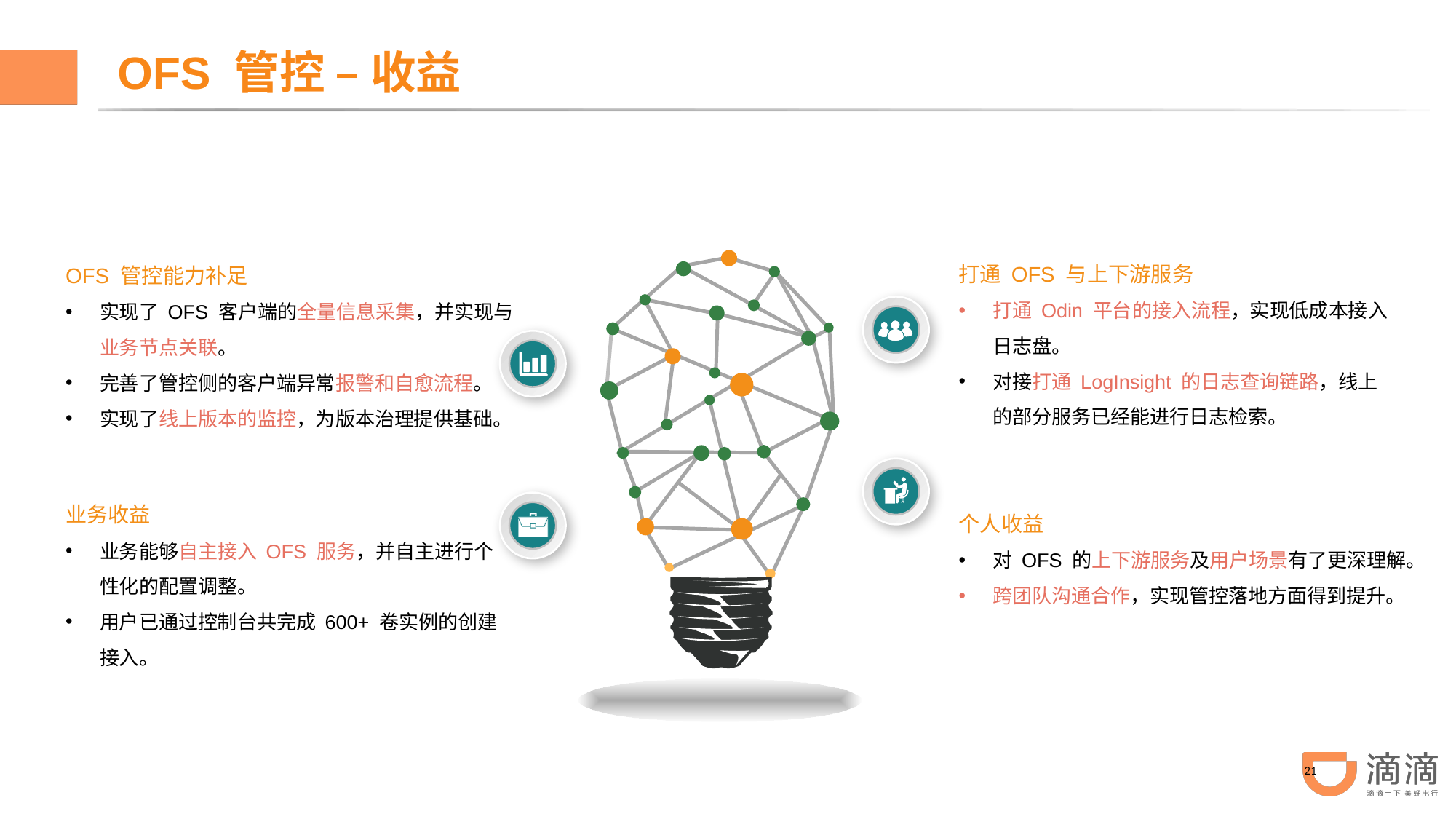

OFS 管控 – 收益
打通 OFS 与上下游服务
打通 Odin 平台的接入流程，实现低成本接入日志盘。
对接打通 LogInsight 的日志查询链路，线上的部分服务已经能进行日志检索。
OFS 管控能力补足
实现了 OFS 客户端的全量信息采集，并实现与业务节点关联。
完善了管控侧的客户端异常报警和自愈流程。
实现了线上版本的监控，为版本治理提供基础。

业务收益
业务能够自主接入 OFS 服务，并自主进行个性化的配置调整。
用户已通过控制台共完成 600+ 卷实例的创建接入。

个人收益
对 OFS 的上下游服务及用户场景有了更深理解。
跨团队沟通合作，实现管控落地方面得到提升。